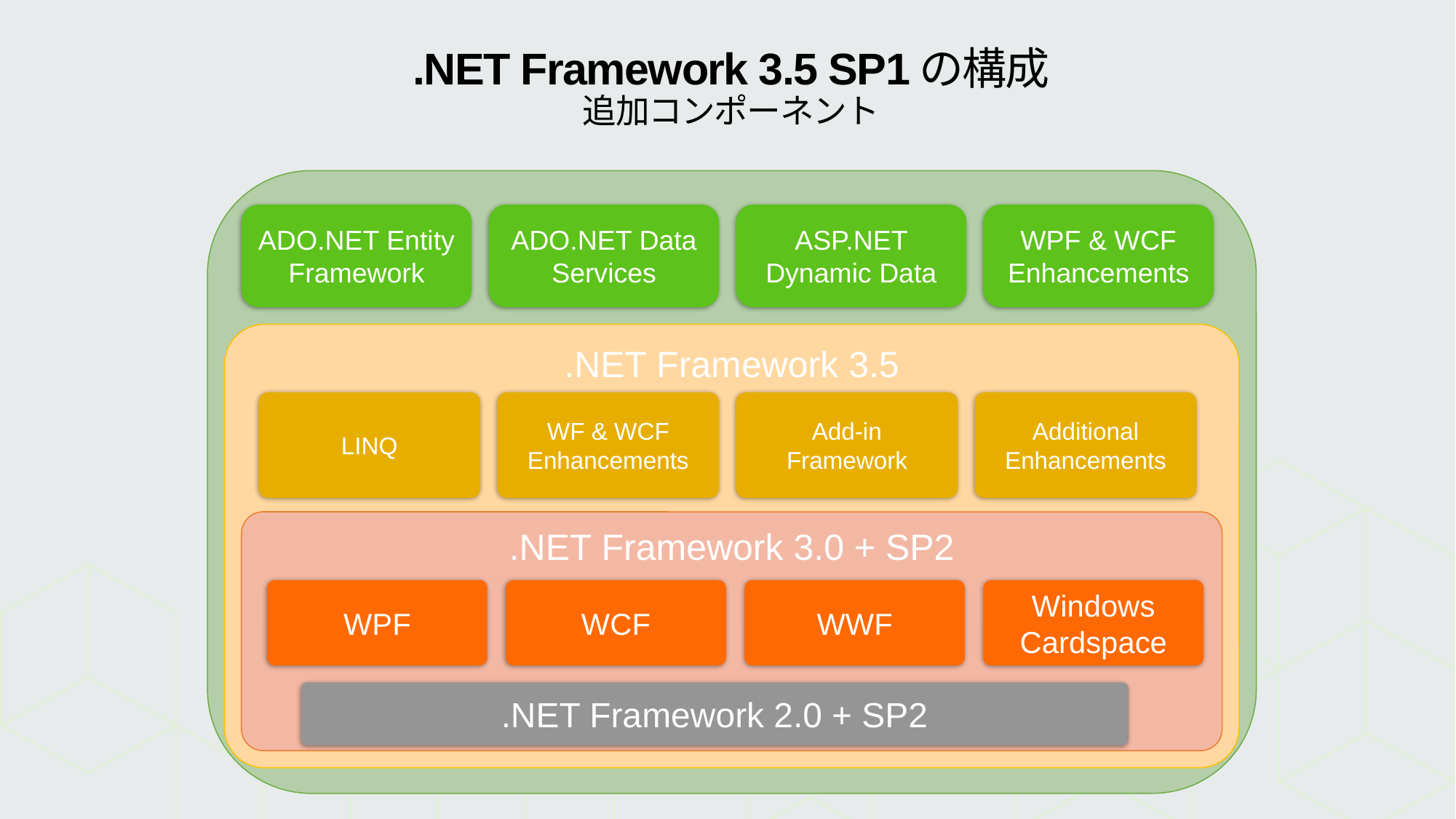

# .NET Framework 3.5 SP1の構成 追加コンポーネント

ADO.NET Entity Framework
ADO.NET Data Services
ASP.NET Dynamic Data
WPF & WCF Enhancements
.NET Framework 3.5
LINQ
WF & WCF
Enhancements
Add-in
Framework
Additional
Enhancements
.NET Framework 3.0 + SP2
WPF
WCF
WWF
Windows Cardspace
.NET Framework 2.0 + SP2